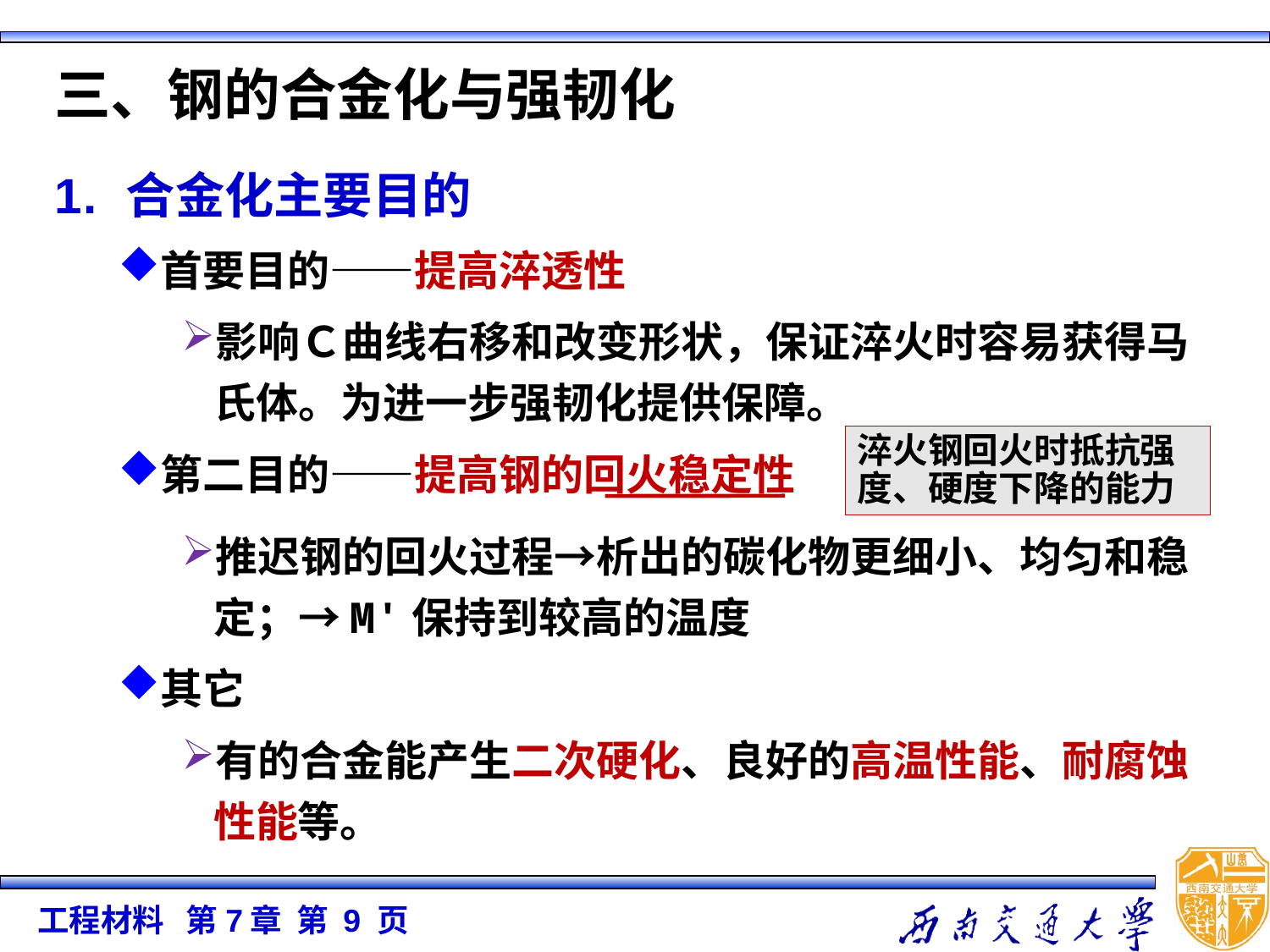

三、钢的合金化与强韧化
合金化主要目的
首要目的——提高淬透性
影响Ｃ曲线右移和改变形状，保证淬火时容易获得马氏体。为进一步强韧化提供保障。
第二目的——提高钢的回火稳定性
推迟钢的回火过程→析出的碳化物更细小、均匀和稳定；→M'保持到较高的温度
其它
有的合金能产生二次硬化、良好的高温性能、耐腐蚀性能等。
淬火钢回火时抵抗强度、硬度下降的能力